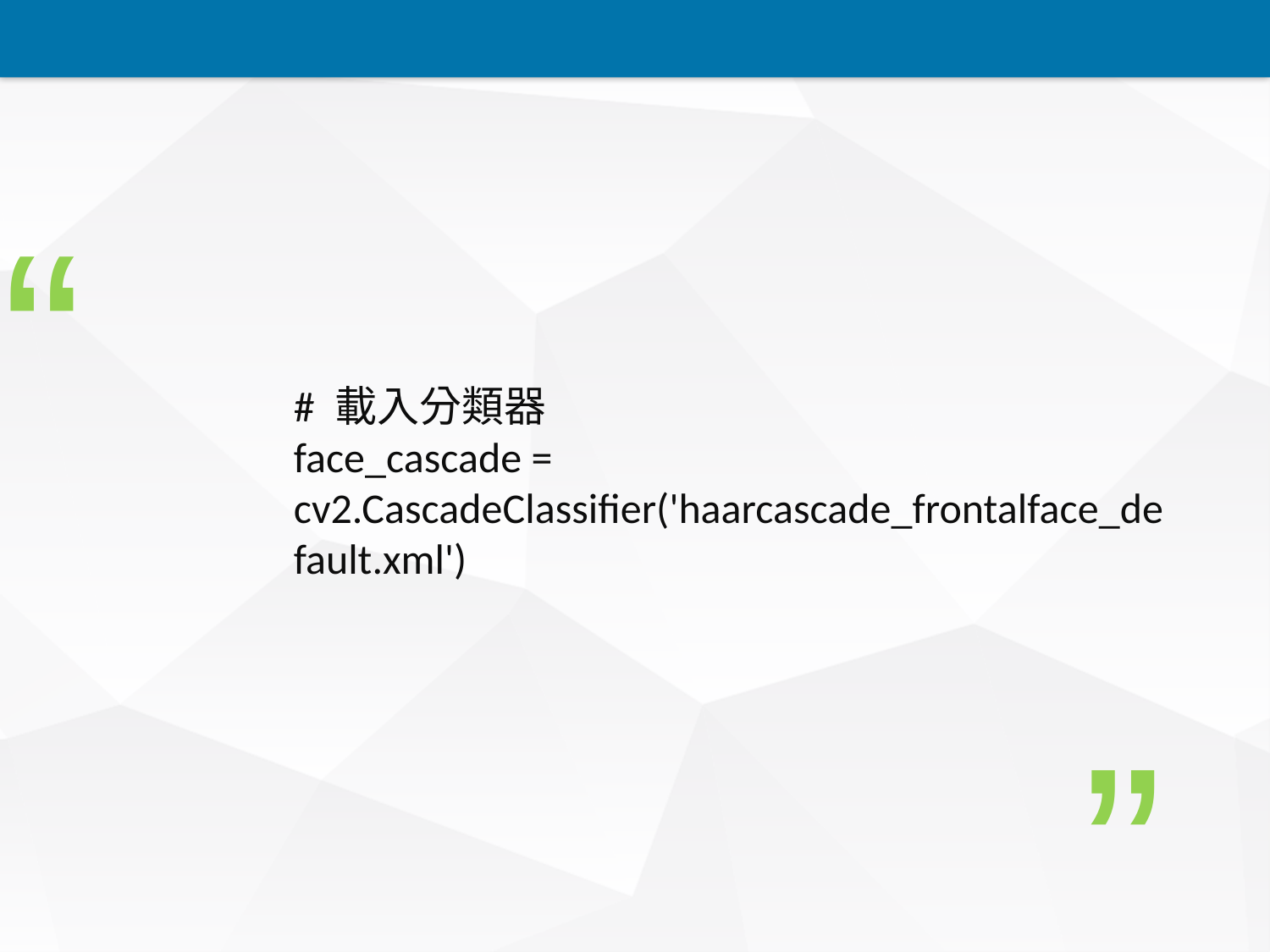

“
# 載入分類器
face_cascade = cv2.CascadeClassifier('haarcascade_frontalface_default.xml')
”